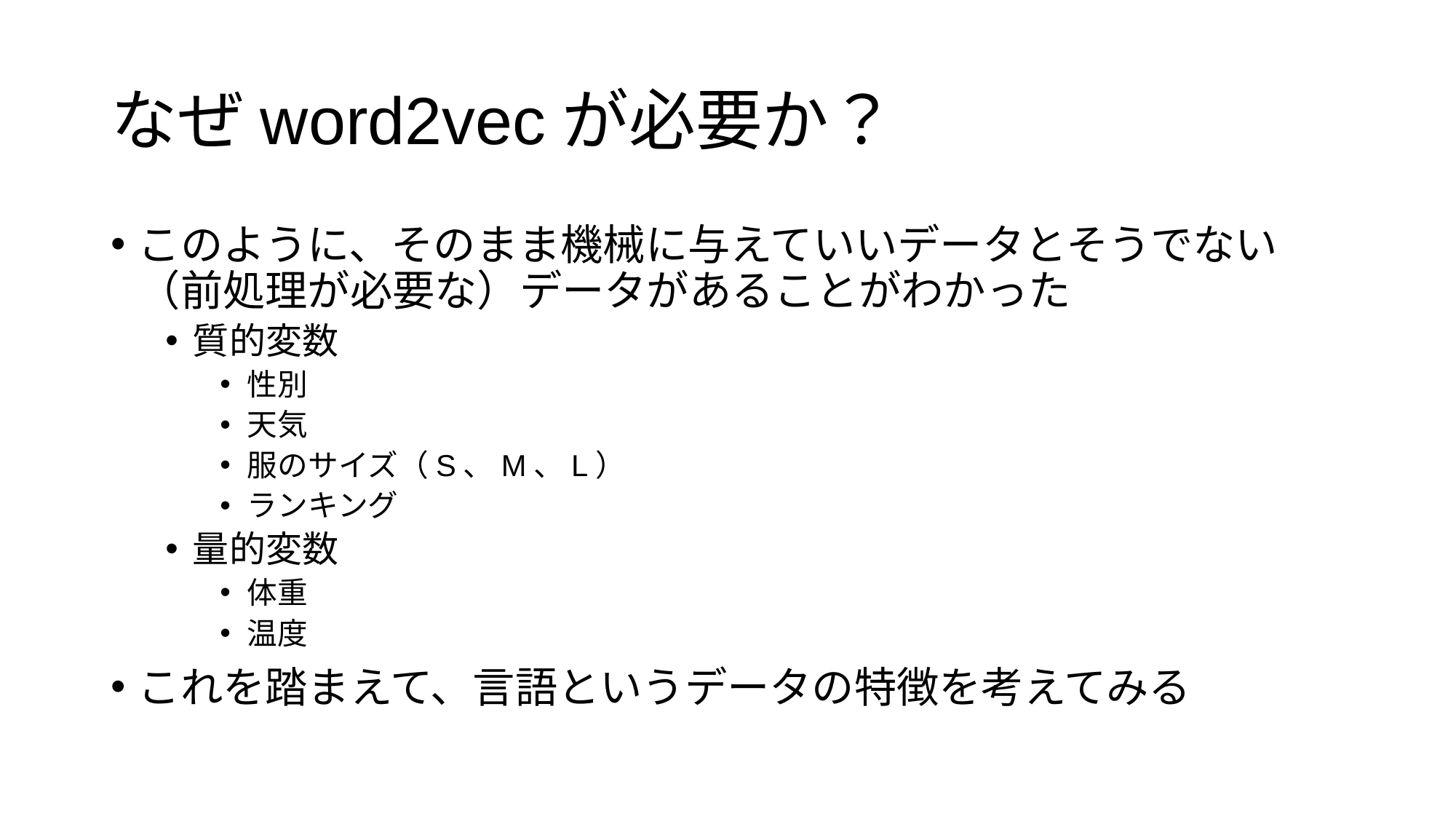

# なぜword2vecが必要か？
このように、そのまま機械に与えていいデータとそうでない（前処理が必要な）データがあることがわかった
質的変数
性別
天気
服のサイズ（S、M、L）
ランキング
量的変数
体重
温度
これを踏まえて、言語というデータの特徴を考えてみる